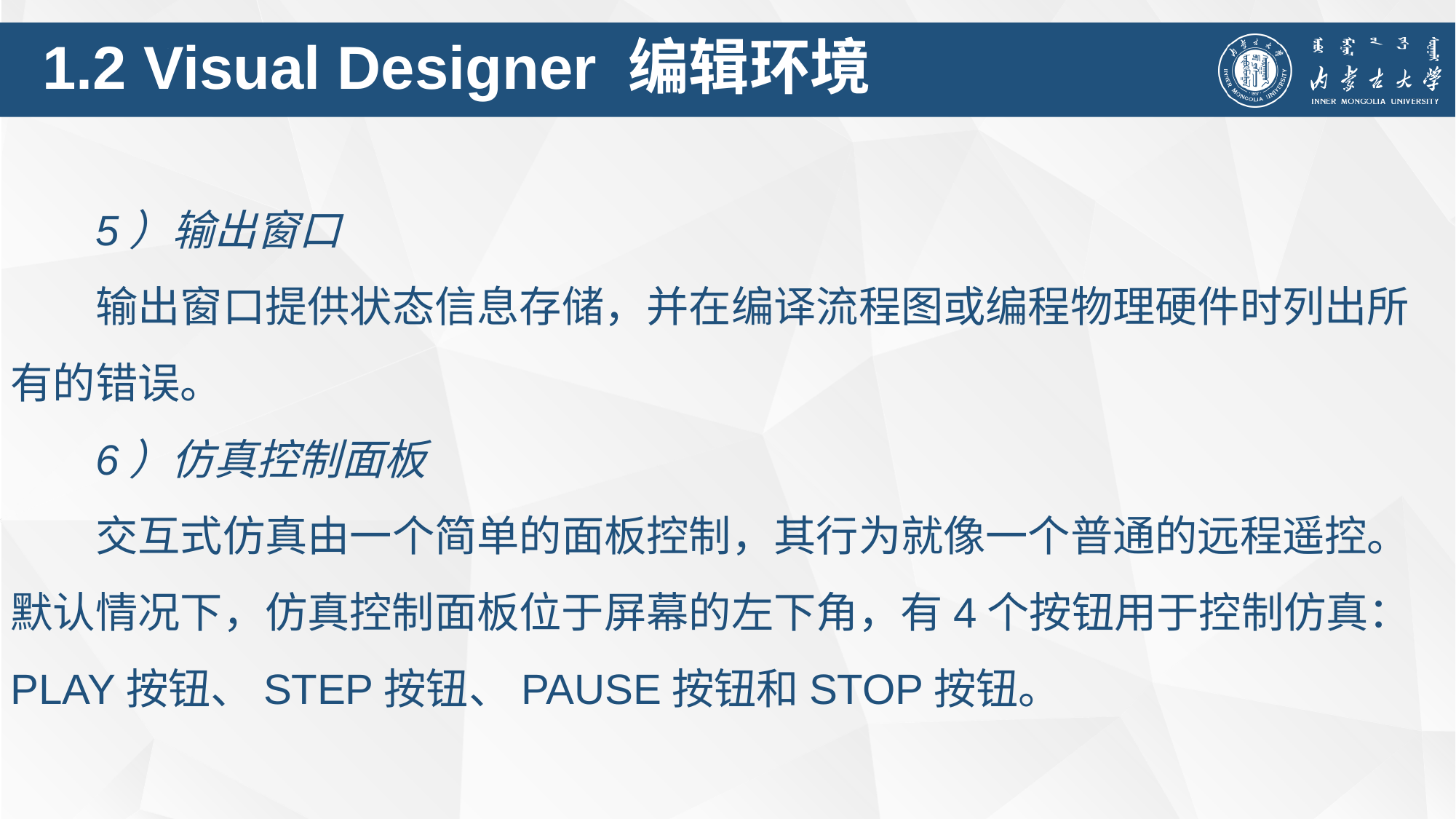

1.2 Visual Designer 编辑环境

5）输出窗口
输出窗口提供状态信息存储，并在编译流程图或编程物理硬件时列出所有的错误。
6）仿真控制面板
交互式仿真由一个简单的面板控制，其行为就像一个普通的远程遥控。默认情况下，仿真控制面板位于屏幕的左下角，有4个按钮用于控制仿真： PLAY按钮、STEP按钮、PAUSE按钮和STOP按钮。